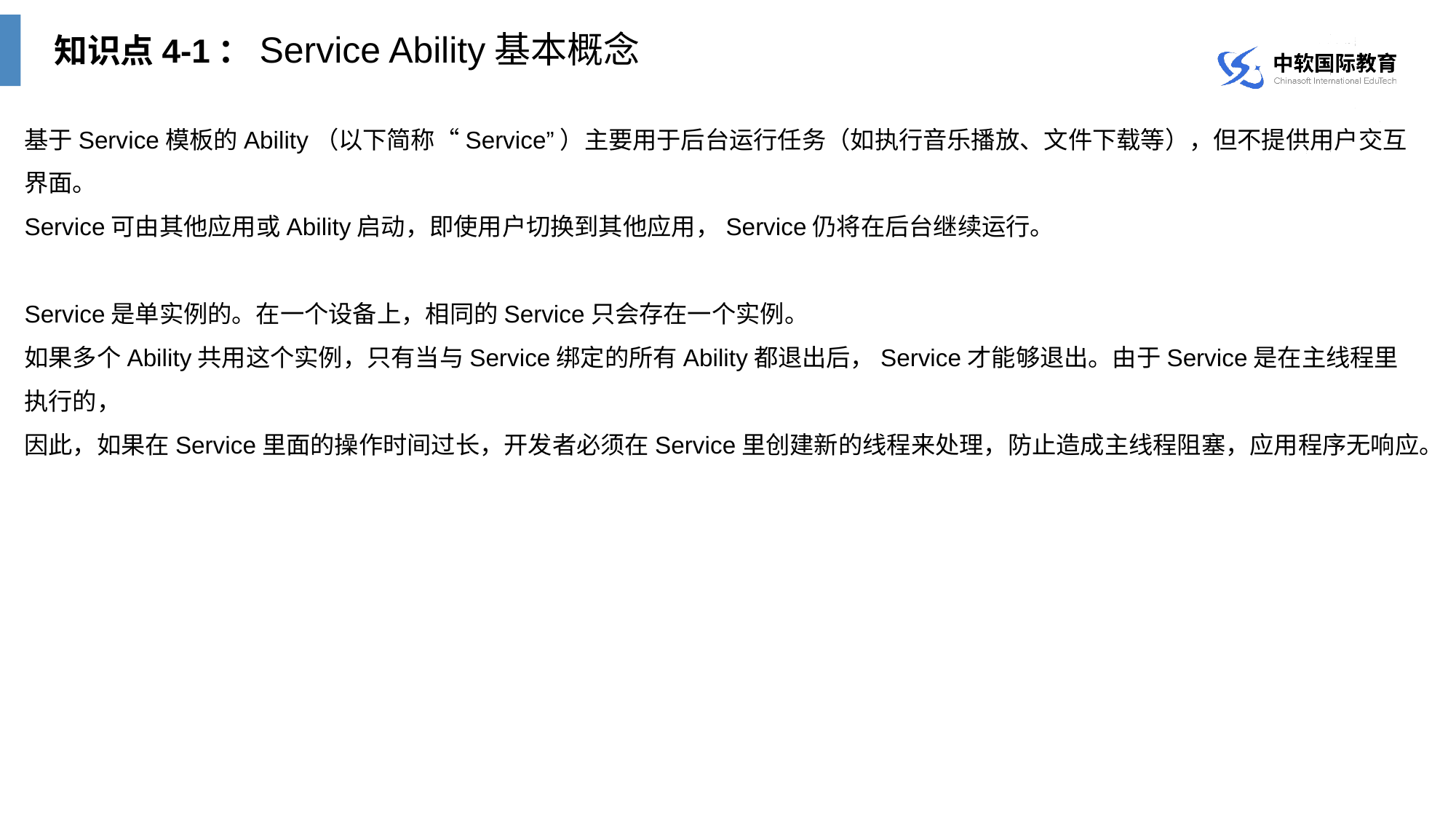

知识点4-1：Service Ability基本概念
基于Service模板的Ability（以下简称“Service”）主要用于后台运行任务（如执行音乐播放、文件下载等），但不提供用户交互界面。
Service可由其他应用或Ability启动，即使用户切换到其他应用，Service仍将在后台继续运行。

Service是单实例的。在一个设备上，相同的Service只会存在一个实例。
如果多个Ability共用这个实例，只有当与Service绑定的所有Ability都退出后，Service才能够退出。由于Service是在主线程里执行的，
因此，如果在Service里面的操作时间过长，开发者必须在Service里创建新的线程来处理，防止造成主线程阻塞，应用程序无响应。